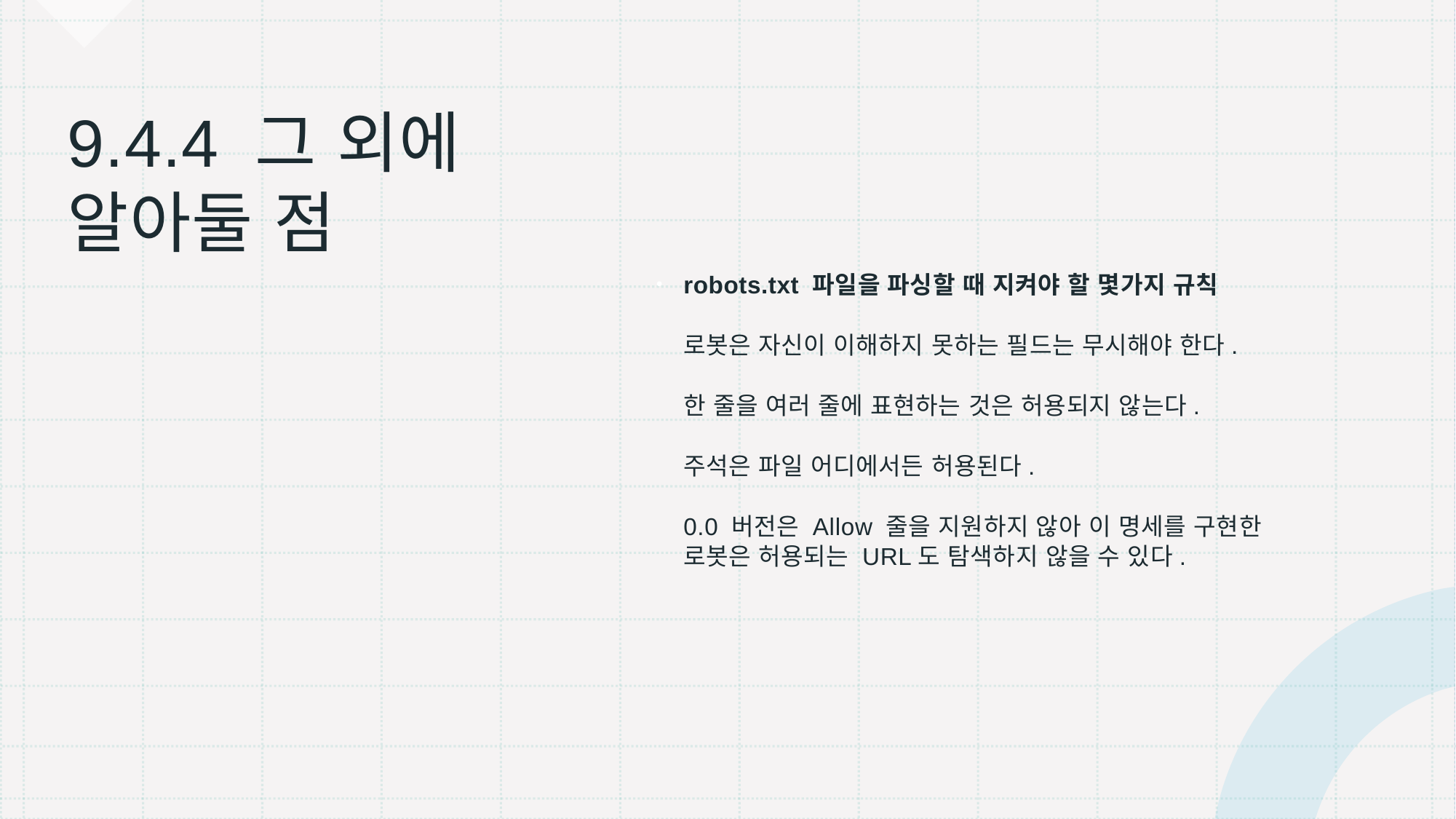

robots.txt 파일을 파싱할 때 지켜야 할 몇가지 규칙
로봇은 자신이 이해하지 못하는 필드는 무시해야 한다.
한 줄을 여러 줄에 표현하는 것은 허용되지 않는다.
주석은 파일 어디에서든 허용된다.
0.0 버전은 Allow 줄을 지원하지 않아 이 명세를 구현한 로봇은 허용되는 URL도 탐색하지 않을 수 있다.
# 9.4.4 그 외에 알아둘 점